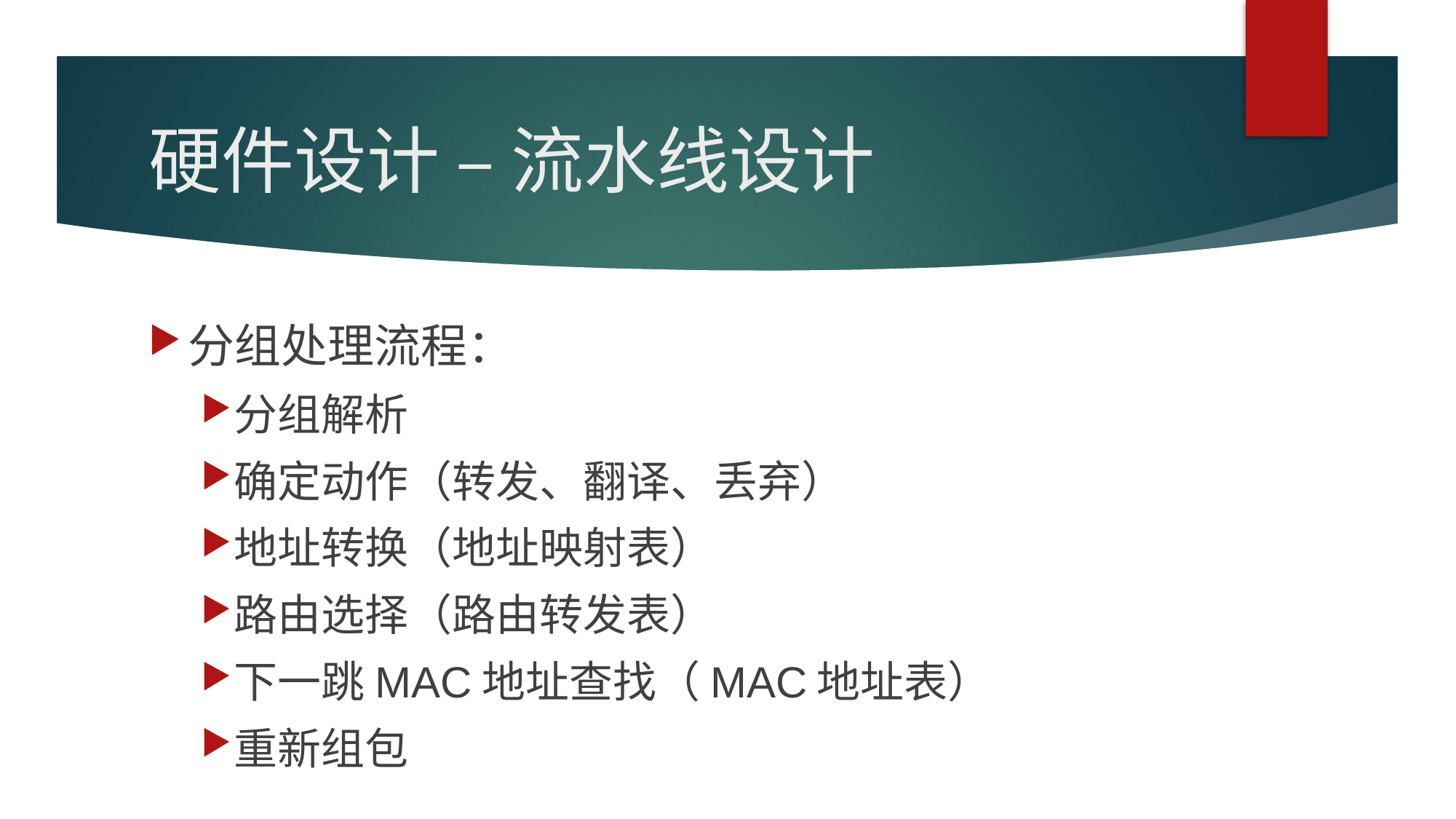

# 硬件设计 – 流水线设计
分组处理流程：
分组解析
确定动作（转发、翻译、丢弃）
地址转换（地址映射表）
路由选择（路由转发表）
下一跳MAC地址查找（MAC地址表）
重新组包